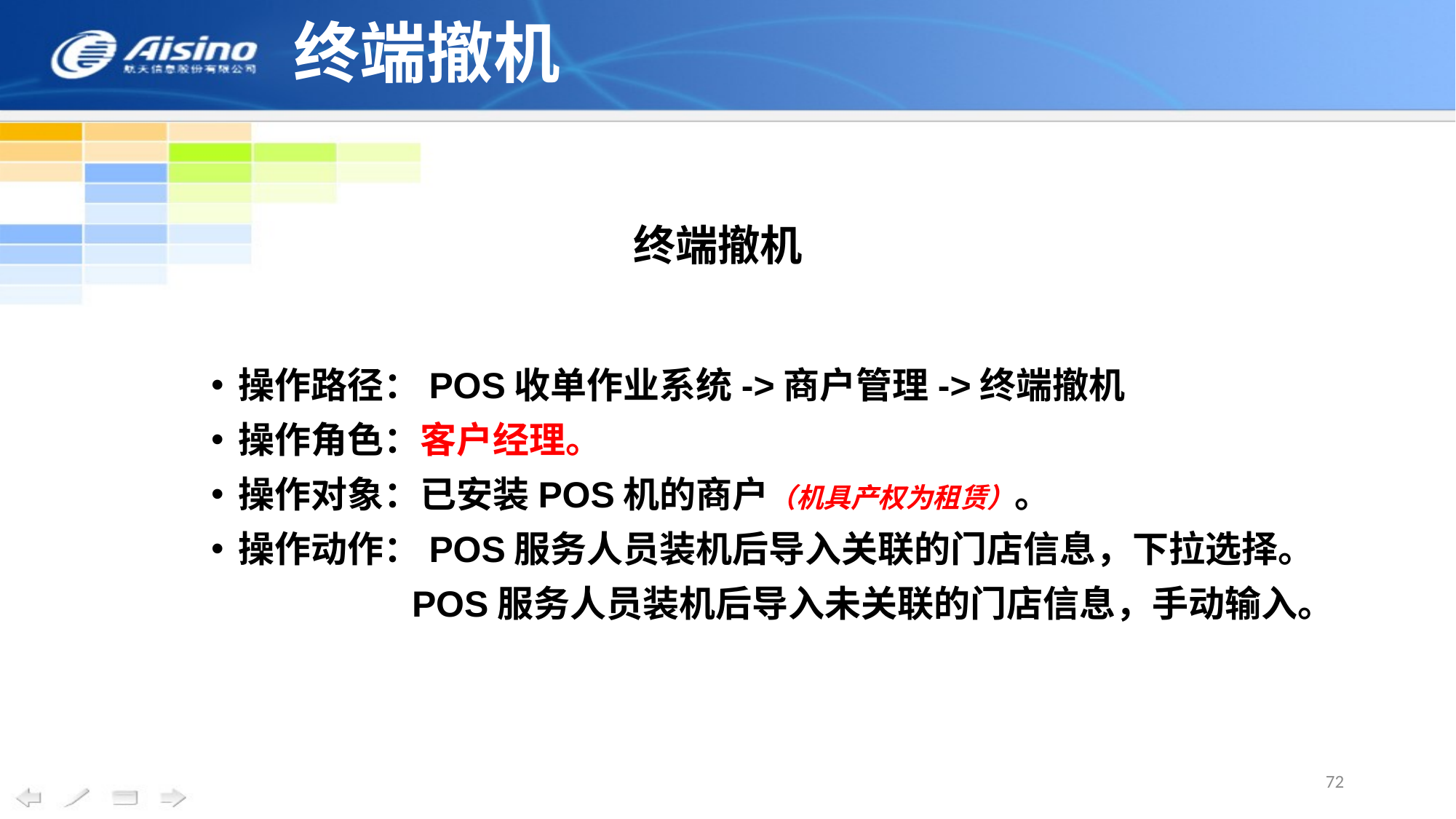

# 终端撤机
终端撤机

操作路径：POS收单作业系统->商户管理->终端撤机
操作角色：客户经理。
操作对象：已安装POS机的商户（机具产权为租赁）。
操作动作：POS服务人员装机后导入关联的门店信息，下拉选择。
	         POS服务人员装机后导入未关联的门店信息，手动输入。

72